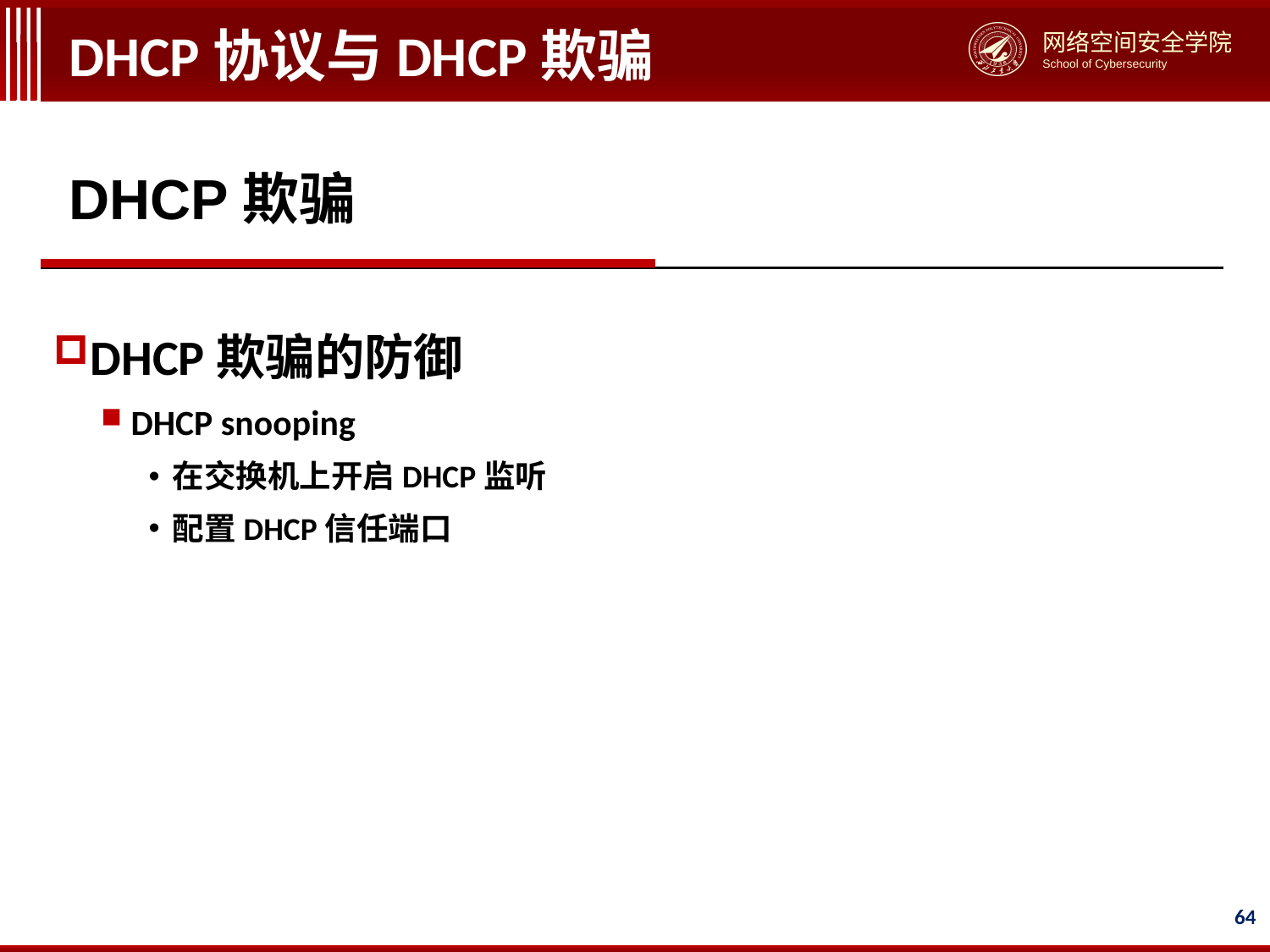

# DHCP协议与DHCP欺骗
DHCP欺骗
DHCP欺骗的防御
DHCP snooping
在交换机上开启DHCP监听
配置DHCP信任端口